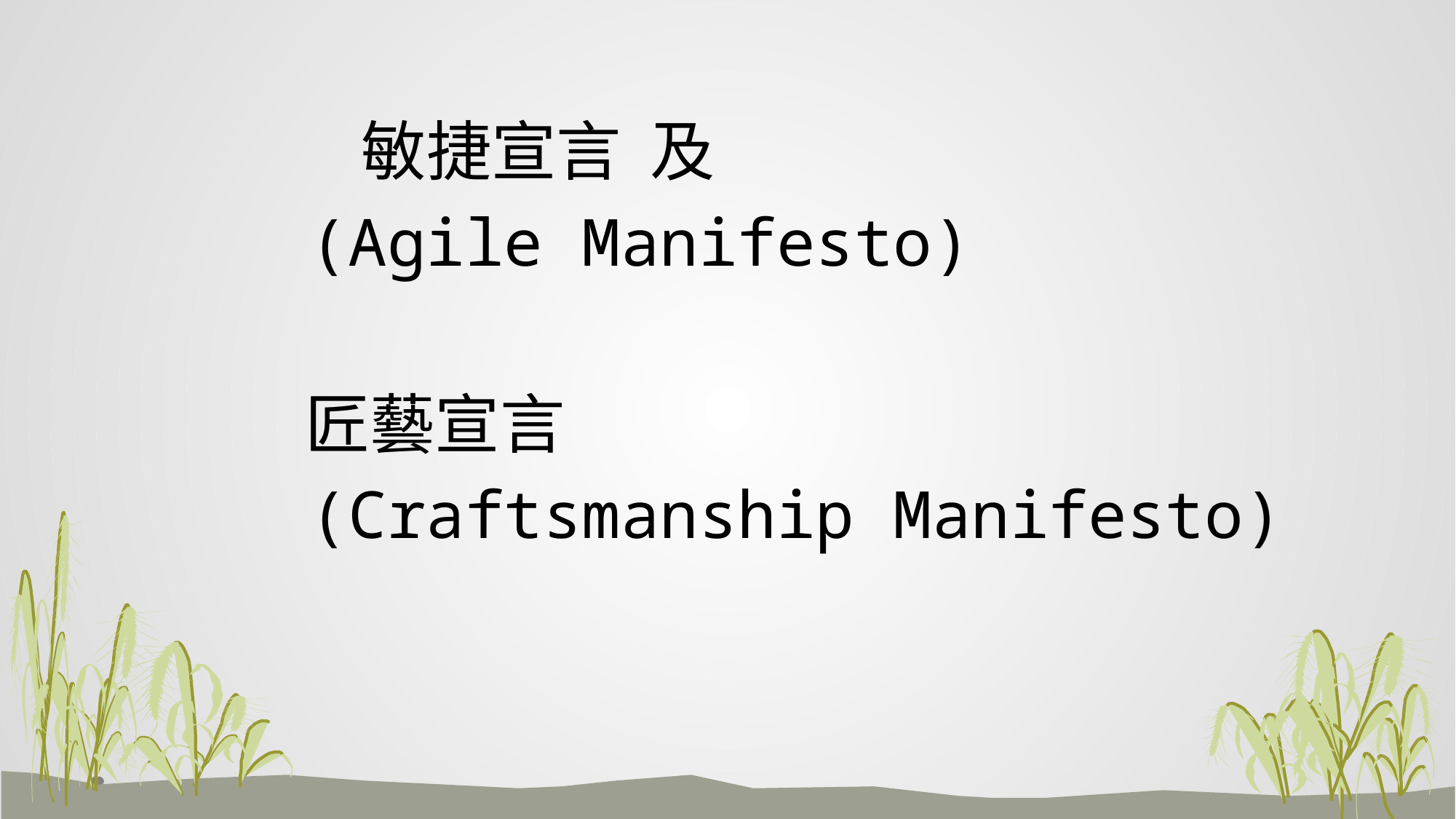

#
                        敏捷宣言  及
   (Agile Manifesto)

       匠藝宣言
   (Craftsmanship Manifesto)